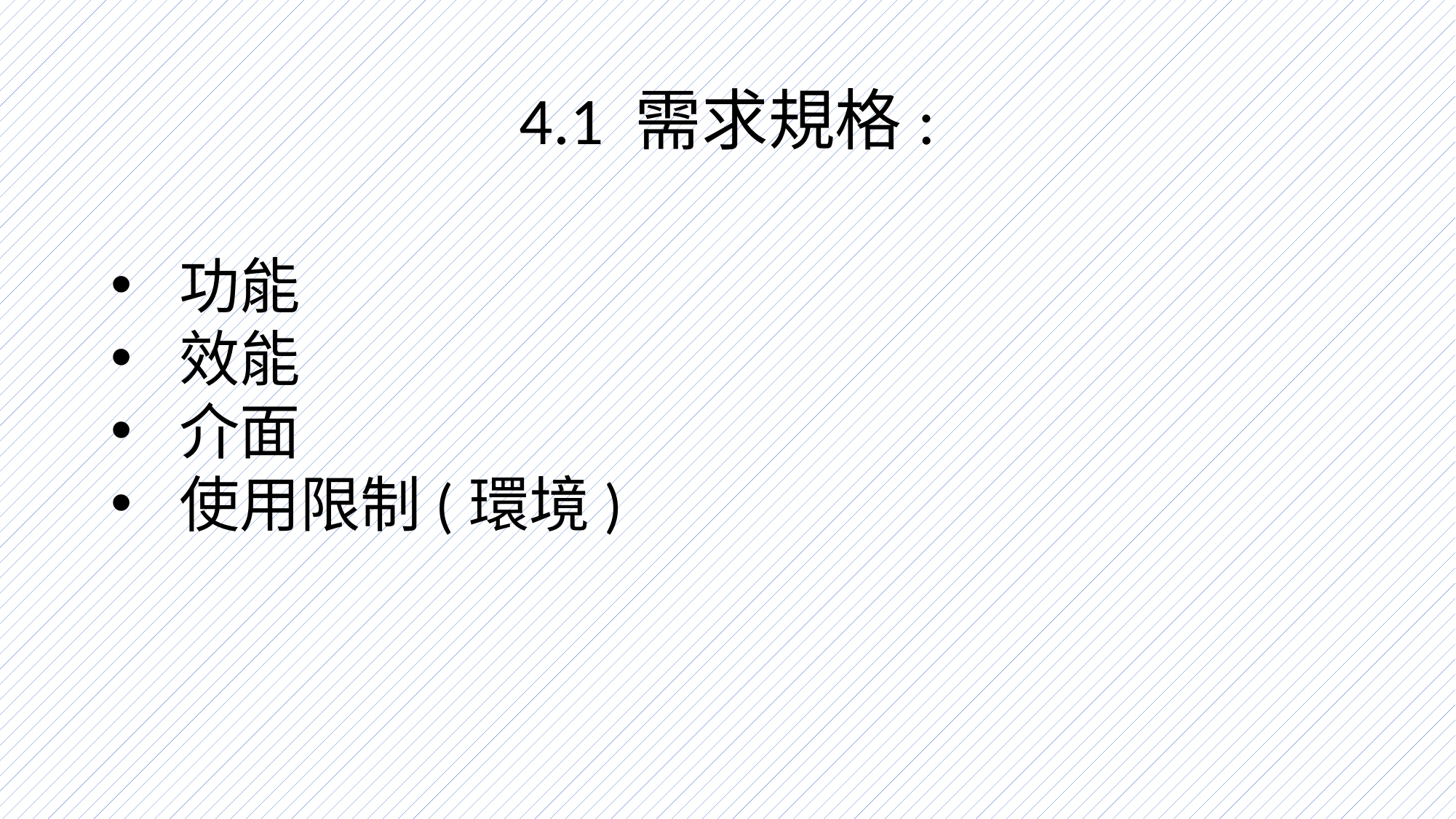

# 4.1 需求規格:
功能
效能
介面
使用限制(環境)